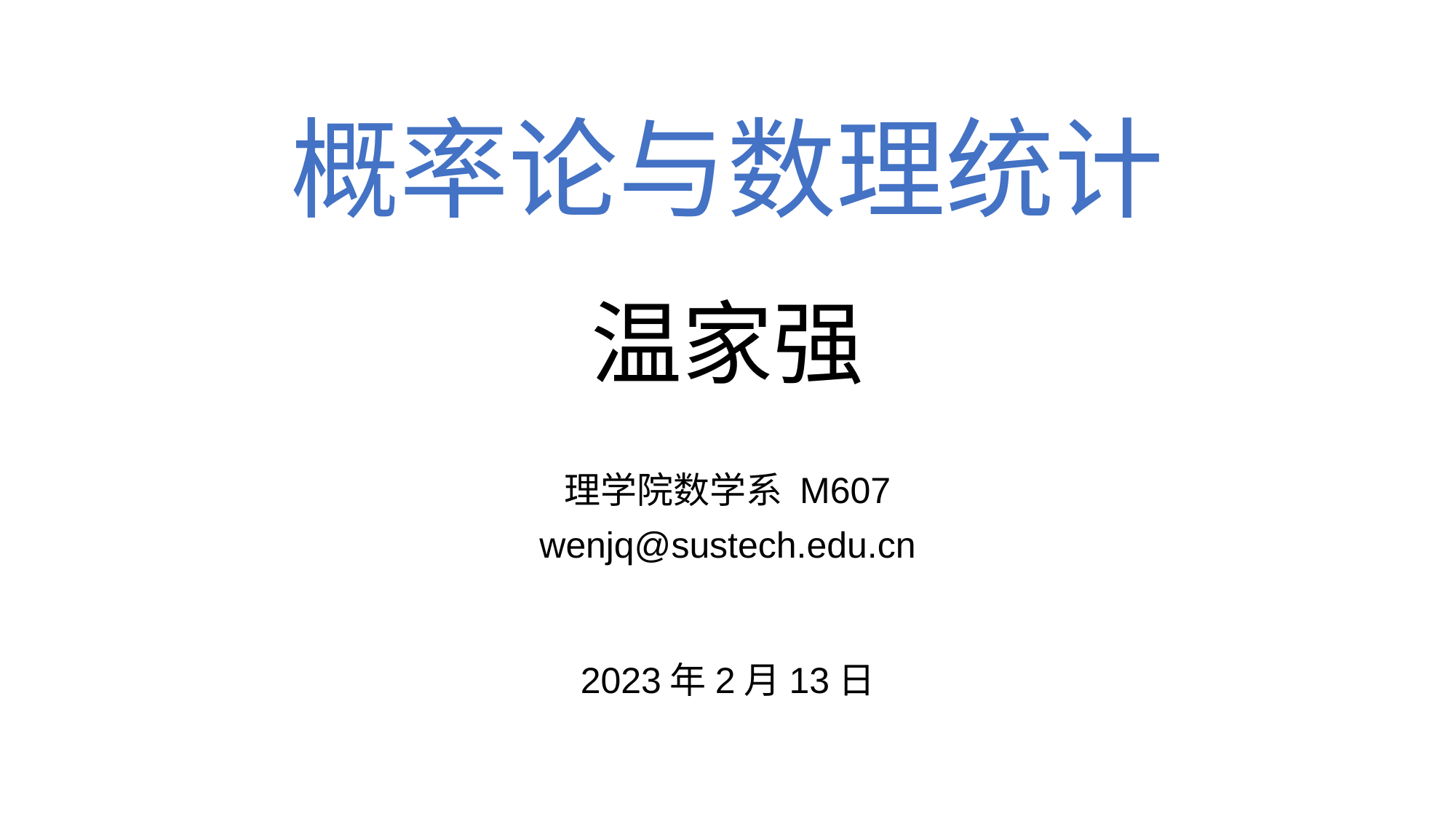

概率论与数理统计
# 温家强
理学院数学系 M607
wenjq@sustech.edu.cn
2023年2月13日